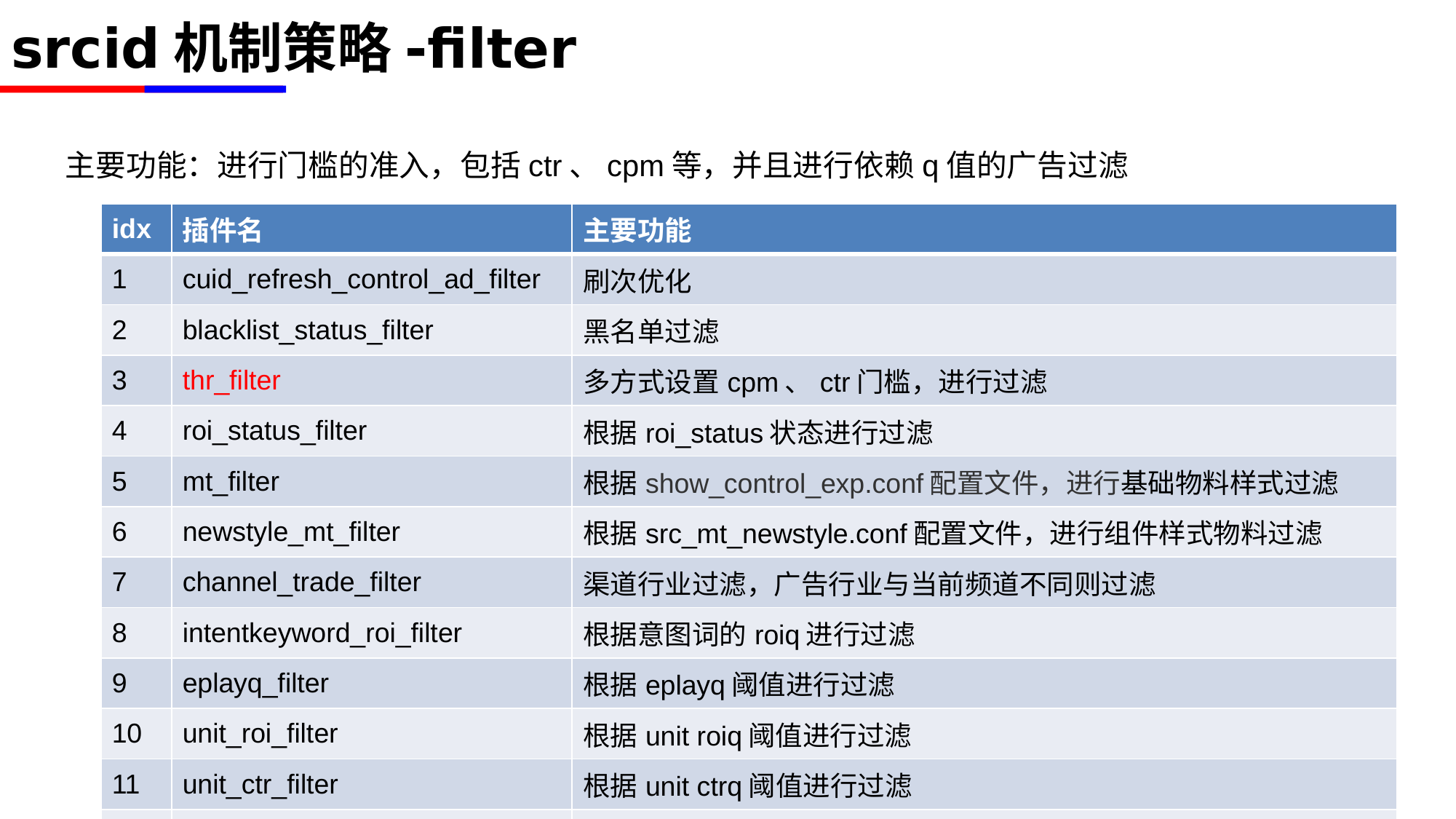

# srcid机制策略-filter
主要功能：进行门槛的准入，包括ctr、cpm等，并且进行依赖q值的广告过滤

| idx | 插件名 | 主要功能 |
| --- | --- | --- |
| 1 | cuid\_refresh\_control\_ad\_filter | 刷次优化 |
| 2 | blacklist\_status\_filter | 黑名单过滤 |
| 3 | thr\_filter | 多方式设置cpm、ctr门槛，进行过滤 |
| 4 | roi\_status\_filter | 根据roi\_status状态进行过滤 |
| 5 | mt\_filter | 根据show\_control\_exp.conf配置文件，进行基础物料样式过滤 |
| 6 | newstyle\_mt\_filter | 根据src\_mt\_newstyle.conf配置文件，进行组件样式物料过滤 |
| 7 | channel\_trade\_filter | 渠道行业过滤，广告行业与当前频道不同则过滤 |
| 8 | intentkeyword\_roi\_filter | 根据意图词的roiq进行过滤 |
| 9 | eplayq\_filter | 根据eplayq阈值进行过滤 |
| 10 | unit\_roi\_filter | 根据unit roiq阈值进行过滤 |
| 11 | unit\_ctr\_filter | 根据unit ctrq阈值进行过滤 |
| 12 | cold\_boot\_ad\_filter | 冷启动广告退场 |